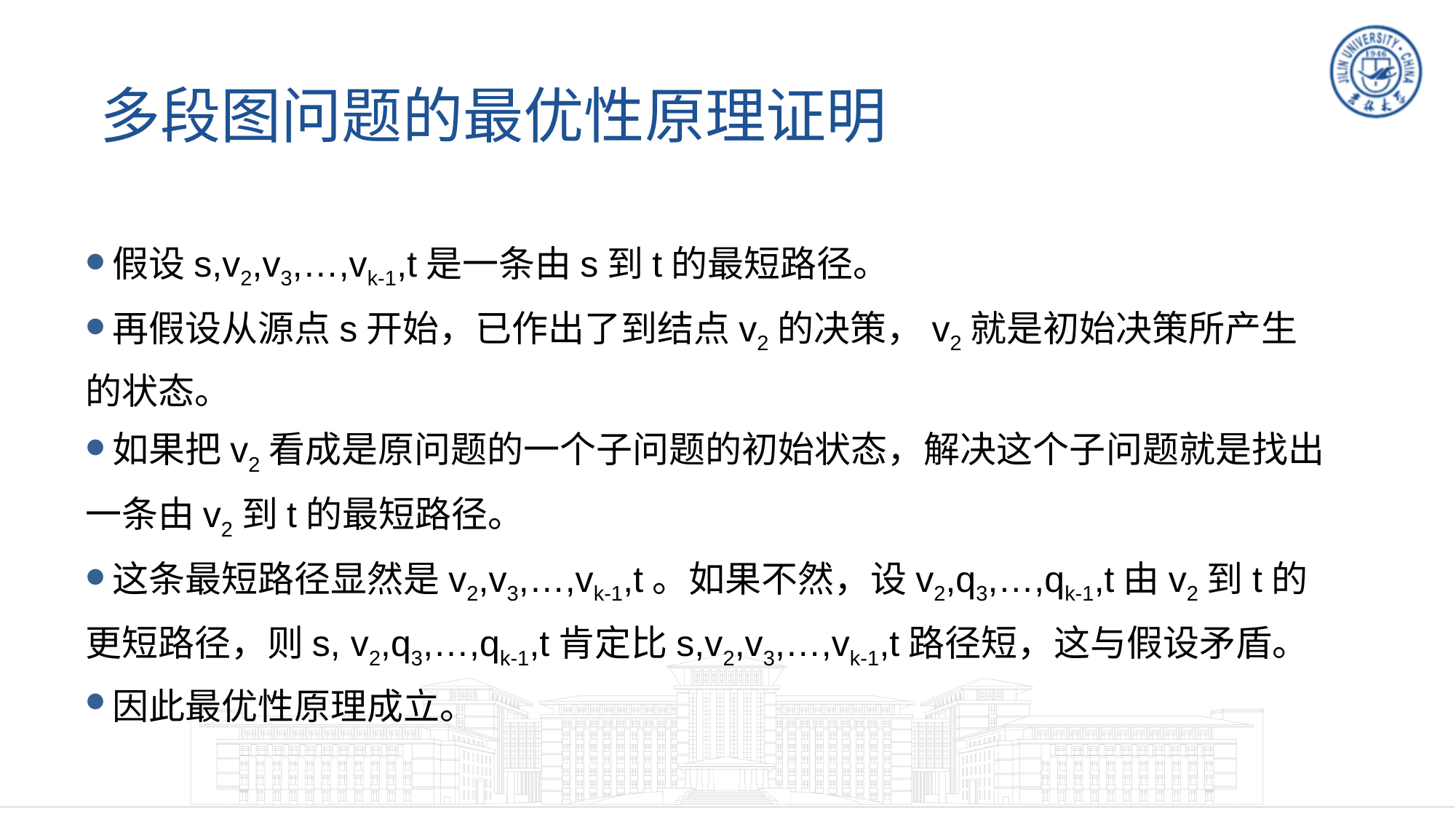

# 多段图问题的最优性原理证明
假设s,v2,v3,…,vk-1,t是一条由s到t的最短路径。
再假设从源点s开始，已作出了到结点v2的决策，v2就是初始决策所产生的状态。
如果把v2看成是原问题的一个子问题的初始状态，解决这个子问题就是找出一条由v2到t的最短路径。
这条最短路径显然是v2,v3,…,vk-1,t。如果不然，设v2,q3,…,qk-1,t由v2到t的更短路径，则s, v2,q3,…,qk-1,t肯定比s,v2,v3,…,vk-1,t路径短，这与假设矛盾。
因此最优性原理成立。
19